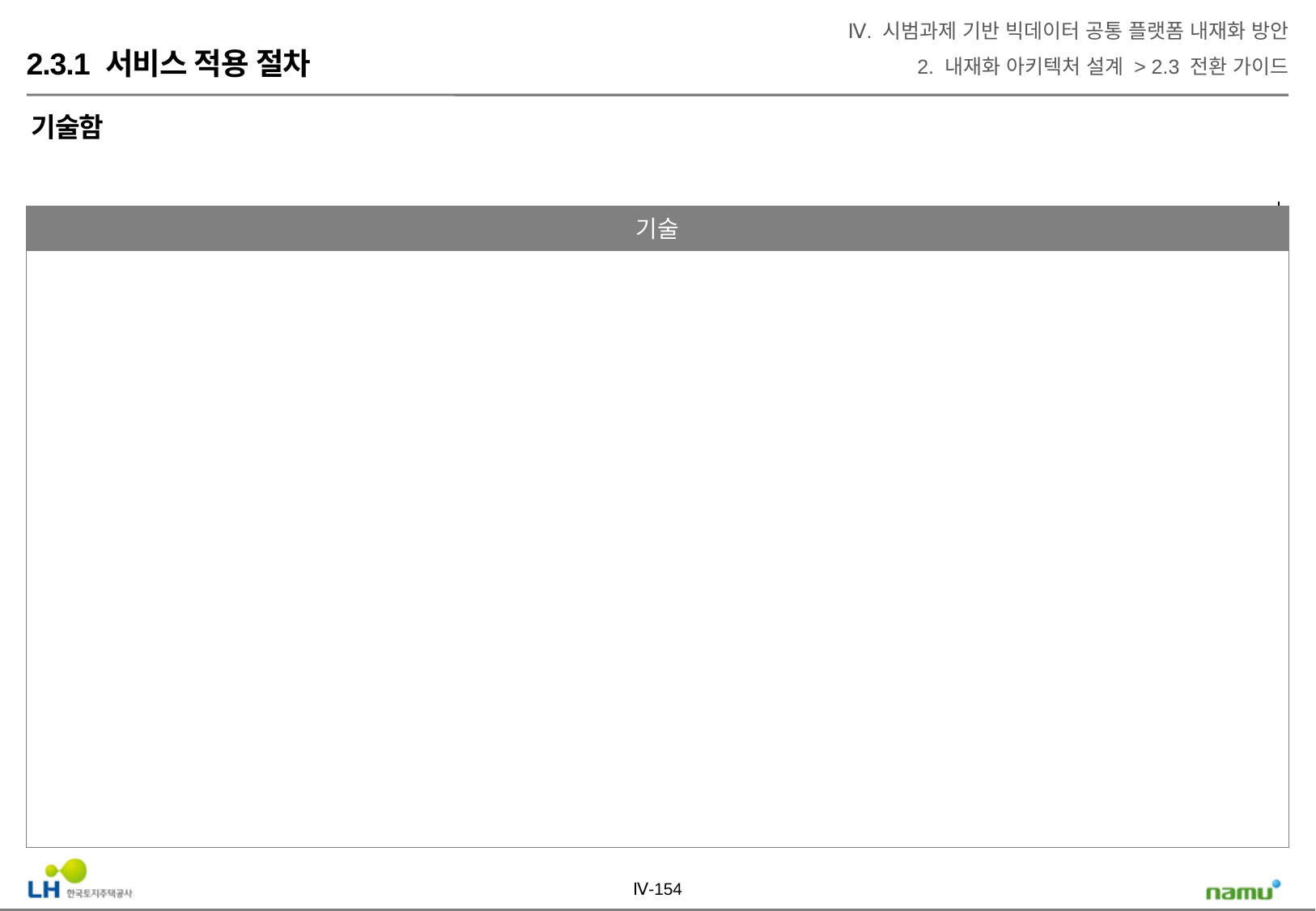

Ⅳ. 시범과제 기반 빅데이터 공통 플랫폼 내재화 방안
2. 내재화 아키텍처 설계 > 2.3 전환 가이드
2.3.1 서비스 적용 절차
기술함
기술